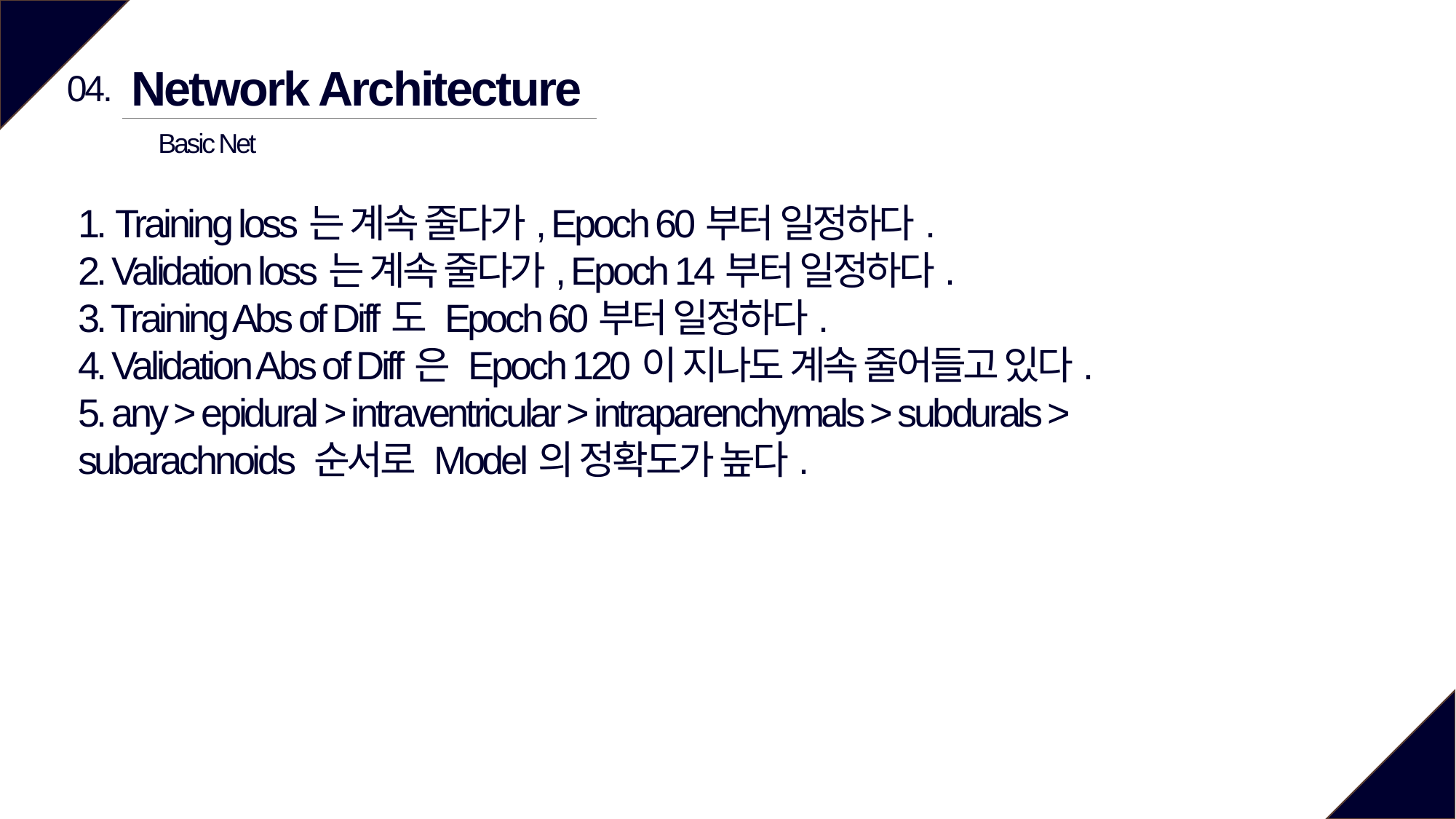

Network Architecture
04.
Basic Net
1. Training loss는 계속 줄다가, Epoch 60부터 일정하다.
2. Validation loss는 계속 줄다가, Epoch 14부터 일정하다.
3. Training Abs of Diff도 Epoch 60부터 일정하다.
4. Validation Abs of Diff은 Epoch 120이 지나도 계속 줄어들고 있다.
5. any > epidural > intraventricular > intraparenchymals > subdurals > subarachnoids 순서로 Model의 정확도가 높다.